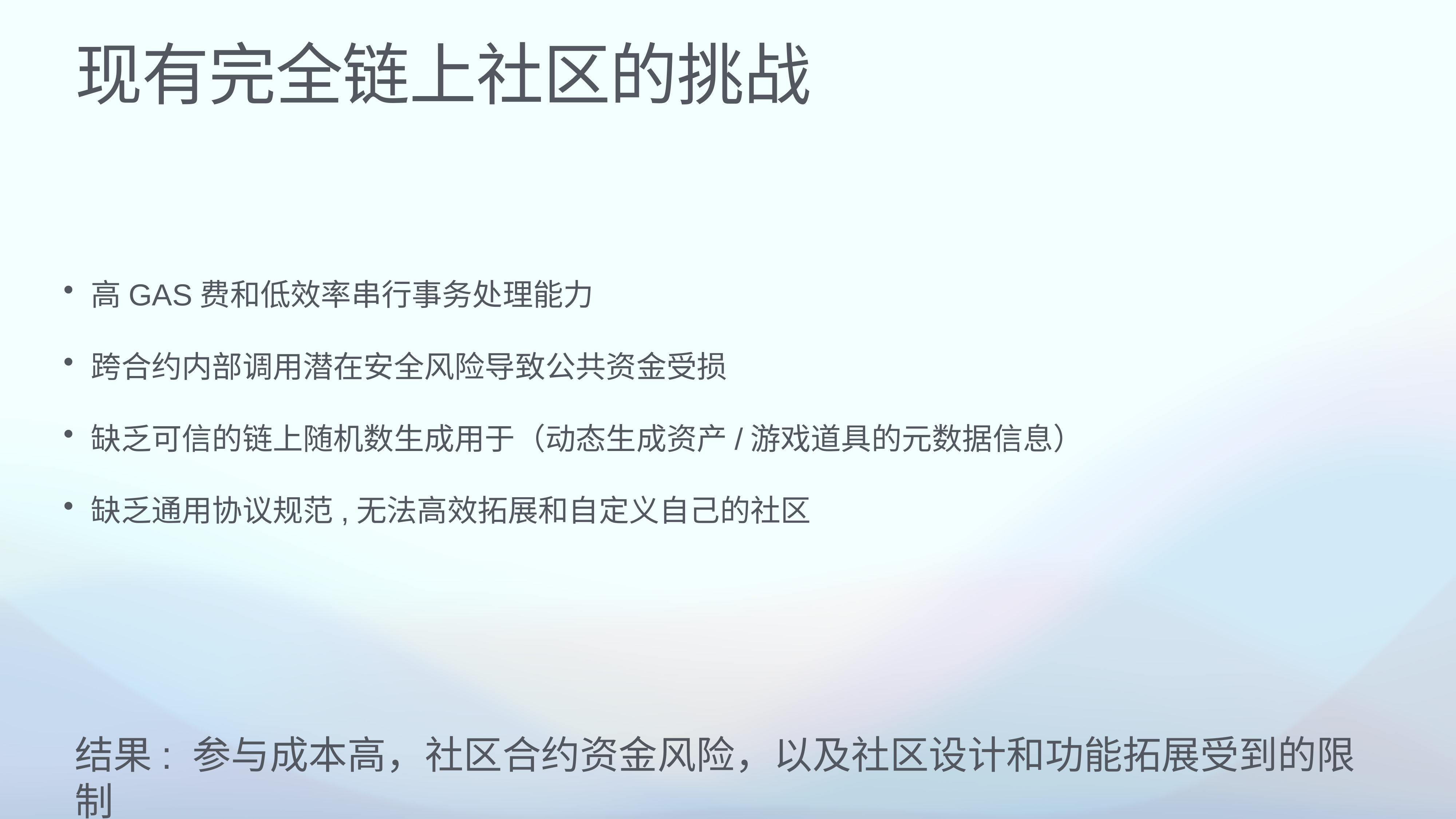

# 现有完全链上社区的挑战
高GAS费和低效率串行事务处理能力
跨合约内部调用潜在安全风险导致公共资金受损
缺乏可信的链上随机数生成用于（动态生成资产/游戏道具的元数据信息）
缺乏通用协议规范,无法高效拓展和自定义自己的社区
结果: 参与成本高，社区合约资金风险，以及社区设计和功能拓展受到的限制